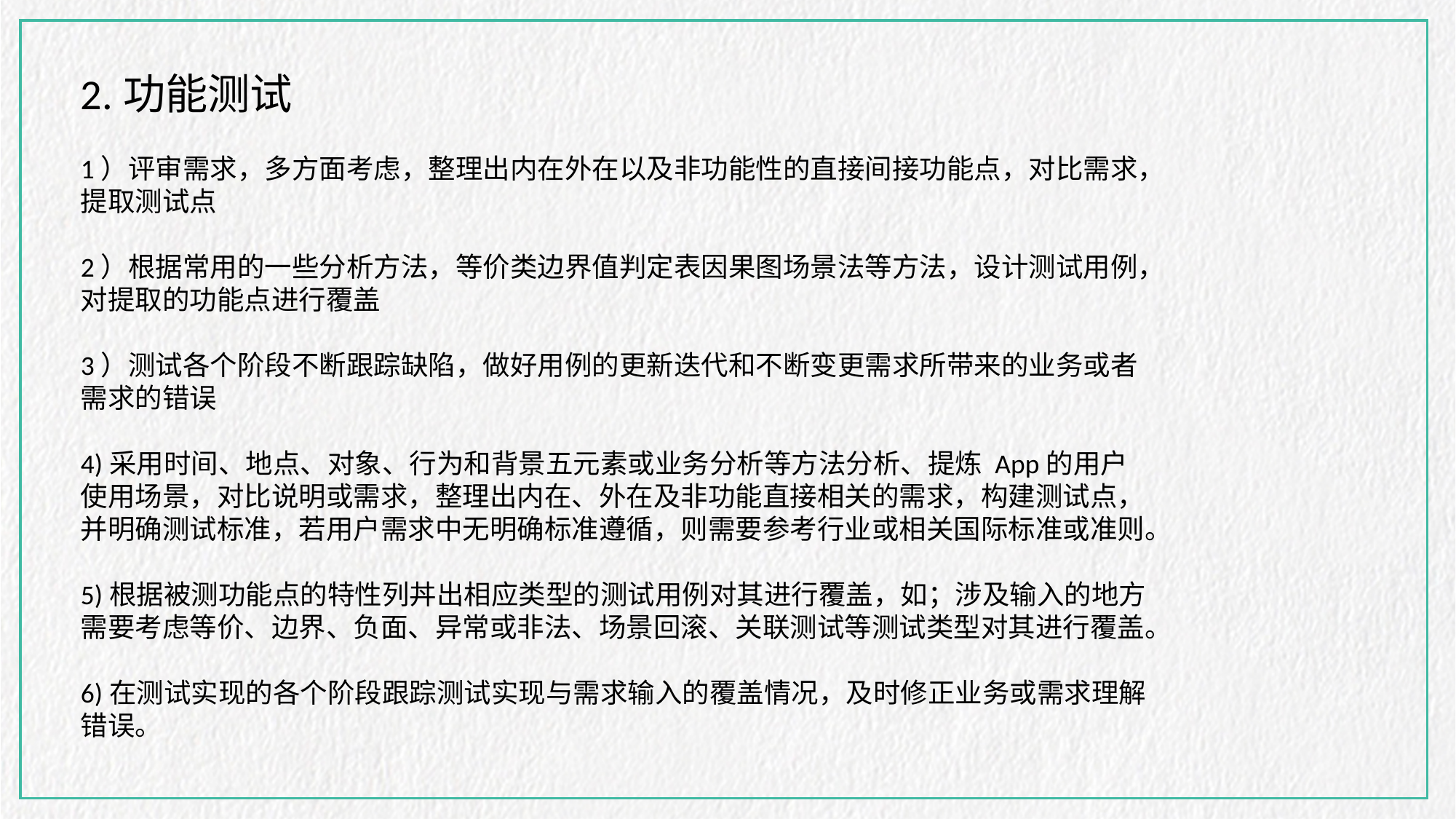

2.功能测试

1）评审需求，多方面考虑，整理出内在外在以及非功能性的直接间接功能点，对比需求，提取测试点

2）根据常用的一些分析方法，等价类边界值判定表因果图场景法等方法，设计测试用例，对提取的功能点进行覆盖

3）测试各个阶段不断跟踪缺陷，做好用例的更新迭代和不断变更需求所带来的业务或者需求的错误

4)采用时间、地点、对象、行为和背景五元素或业务分析等方法分析、提炼 App的用户使用场景，对比说明或需求，整理出内在、外在及非功能直接相关的需求，构建测试点，并明确测试标准，若用户需求中无明确标准遵循，则需要参考行业或相关国际标准或准则。

5)根据被测功能点的特性列丼出相应类型的测试用例对其进行覆盖，如；涉及输入的地方需要考虑等价、边界、负面、异常或非法、场景回滚、关联测试等测试类型对其进行覆盖。

6)在测试实现的各个阶段跟踪测试实现与需求输入的覆盖情况，及时修正业务或需求理解错误。